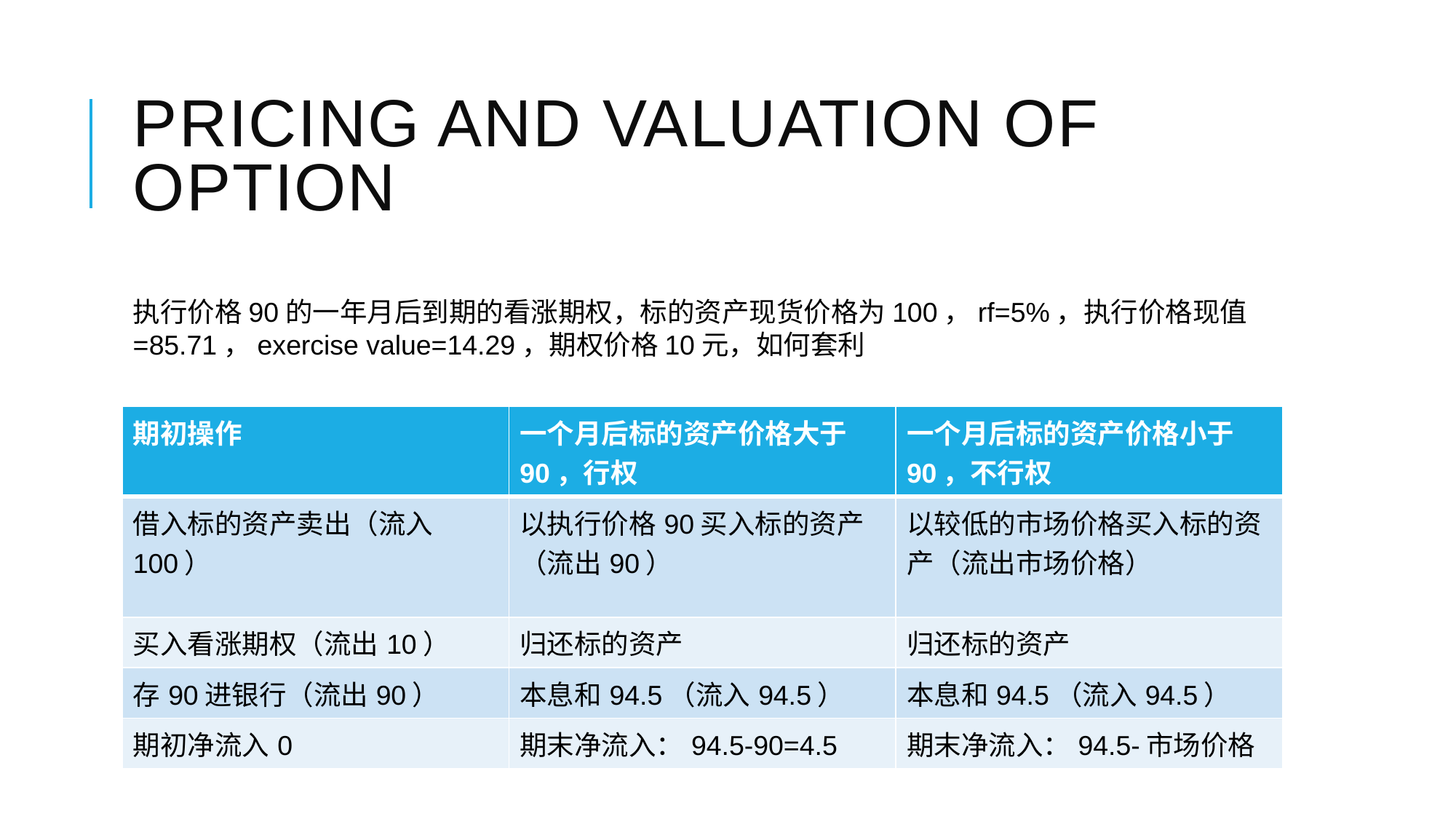

# Pricing and valuation of option
执行价格90的一年月后到期的看涨期权，标的资产现货价格为100，rf=5%，执行价格现值=85.71，exercise value=14.29，期权价格10元，如何套利
| 期初操作 | 一个月后标的资产价格大于90，行权 | 一个月后标的资产价格小于90，不行权 |
| --- | --- | --- |
| 借入标的资产卖出（流入100） | 以执行价格90买入标的资产（流出90） | 以较低的市场价格买入标的资产（流出市场价格） |
| 买入看涨期权（流出10） | 归还标的资产 | 归还标的资产 |
| 存90进银行（流出90） | 本息和94.5（流入94.5） | 本息和94.5（流入94.5） |
| 期初净流入0 | 期末净流入：94.5-90=4.5 | 期末净流入：94.5-市场价格 |